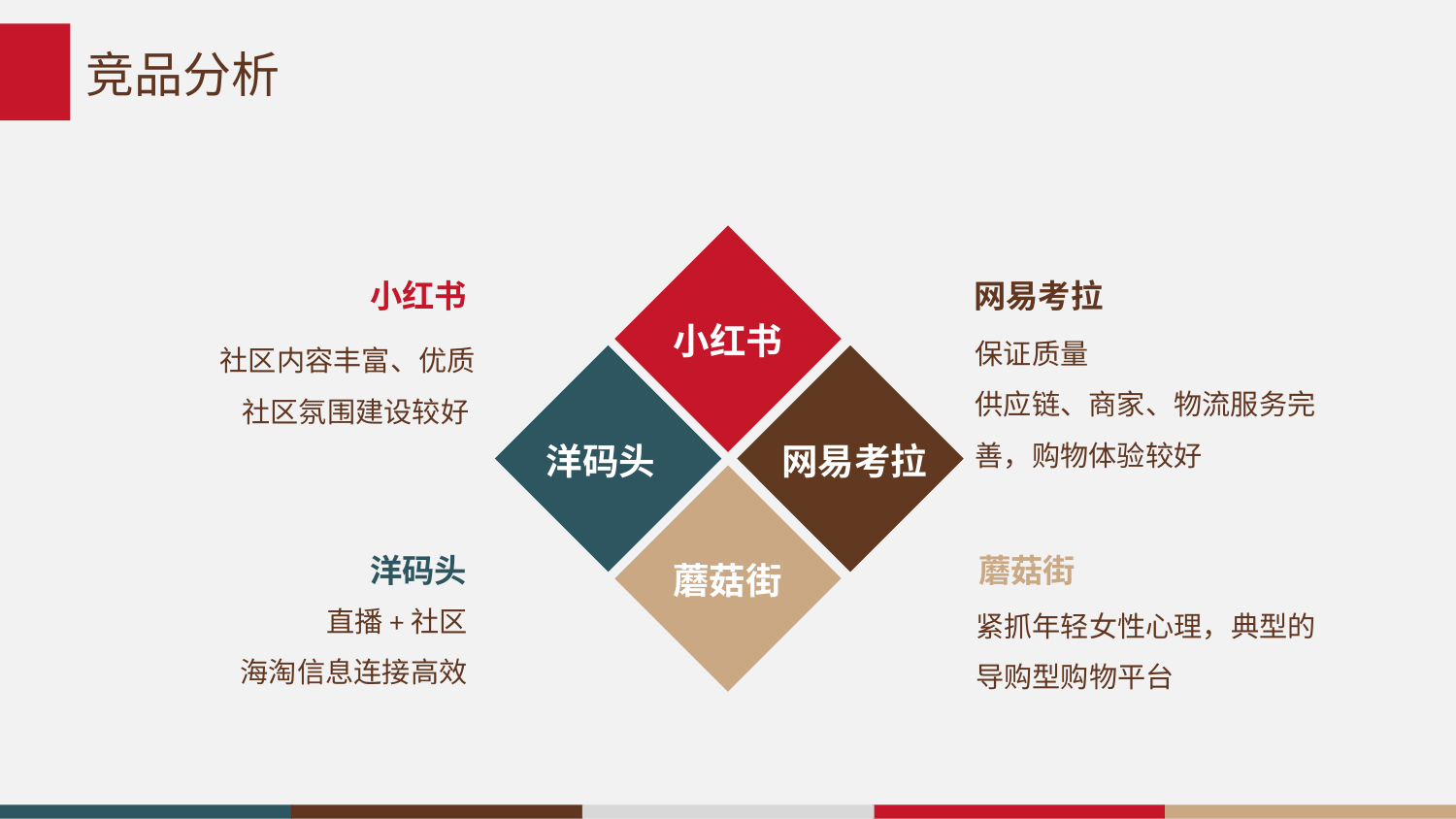

# 竞品分析

小红书
网易考拉
小红书
保证质量
供应链、商家、物流服务完善，购物体验较好
社区内容丰富、优质
社区氛围建设较好

洋码头
网易考拉

洋码头
蘑菇街
蘑菇街
直播+社区
海淘信息连接高效
紧抓年轻女性心理，典型的导购型购物平台